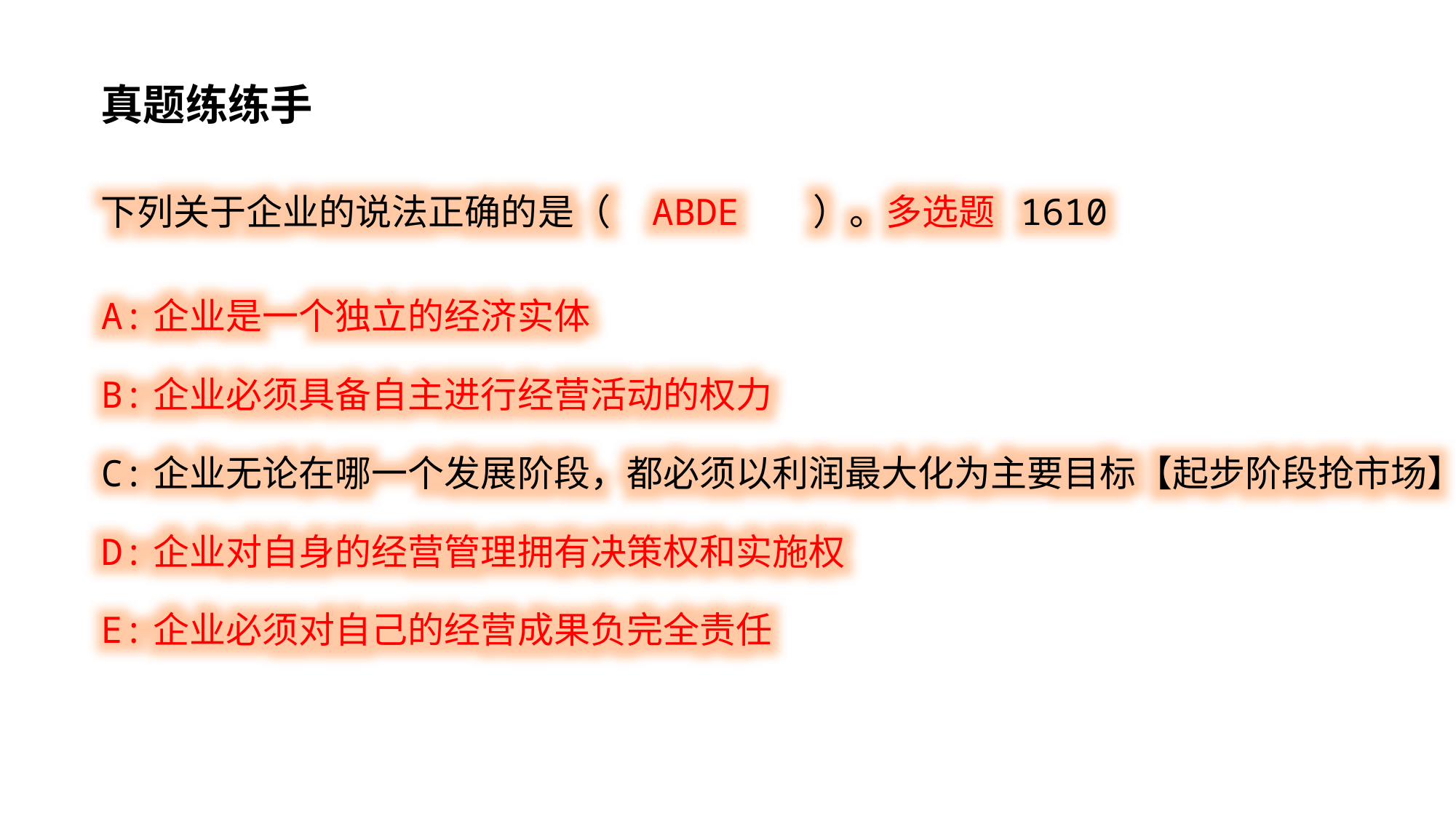

真题练练手
下列关于企业的说法正确的是（    ABDE   ）。多选题  1610

A:企业是一个独立的经济实体

B:企业必须具备自主进行经营活动的权力

C:企业无论在哪一个发展阶段，都必须以利润最大化为主要目标【起步阶段抢市场】

D:企业对自身的经营管理拥有决策权和实施权

E:企业必须对自己的经营成果负完全责任